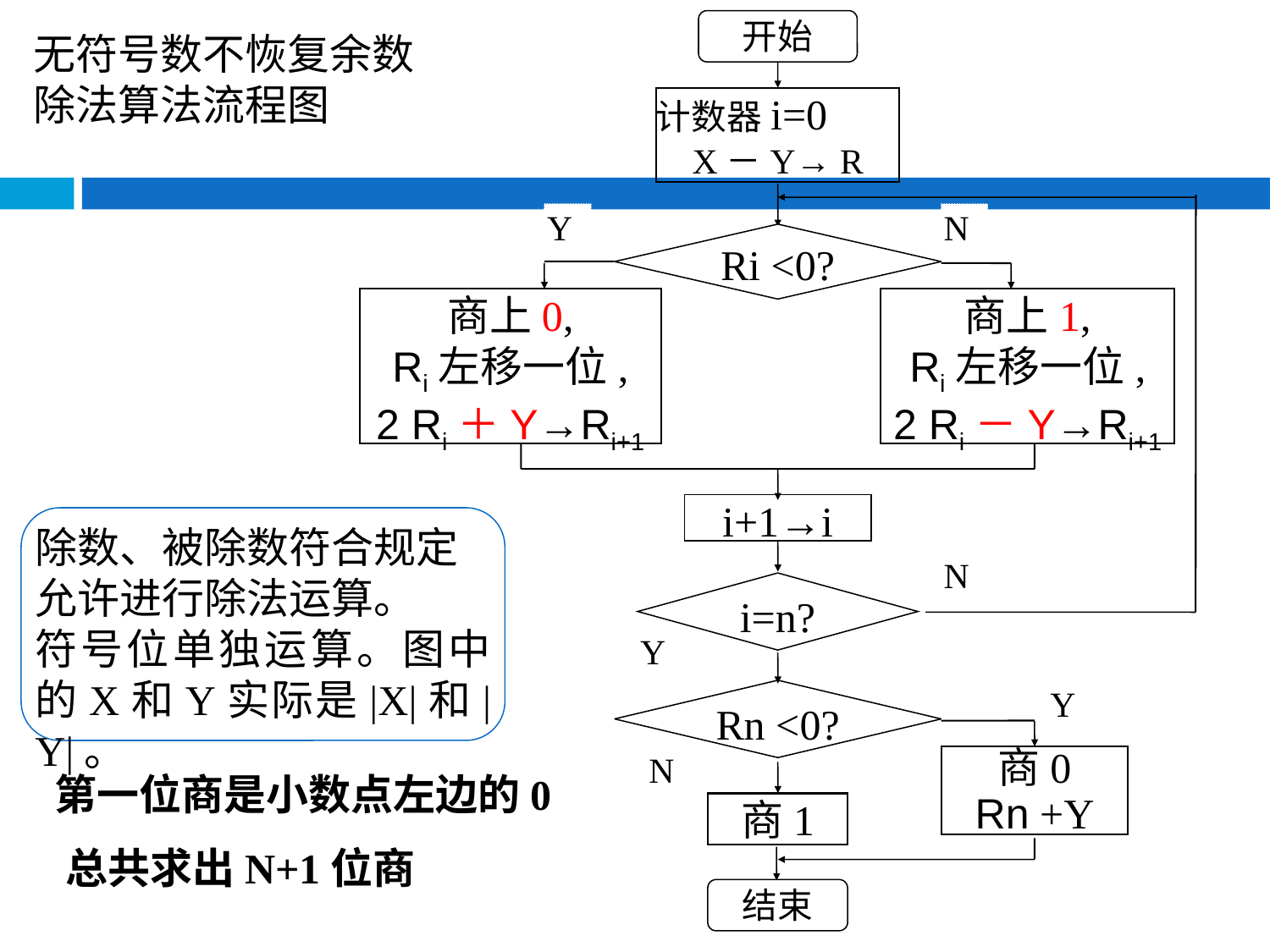

开始
无符号数不恢复余数除法算法流程图

计数器i=0
X－Y→ R

Y
N
Ri <0?

商上0,
Ri左移一位,
2 Ri＋Y→Ri+1
商上1,
Ri左移一位,
2 Ri－Y→Ri+1

i+1→i
除数、被除数符合规定
允许进行除法运算。
符号位单独运算。图中的X和Y实际是|X|和|Y|。

N
i=n?
Y

Rn <0?
Y

N
商0
Rn +Y
第一位商是小数点左边的0

商1
总共求出N+1位商

结束